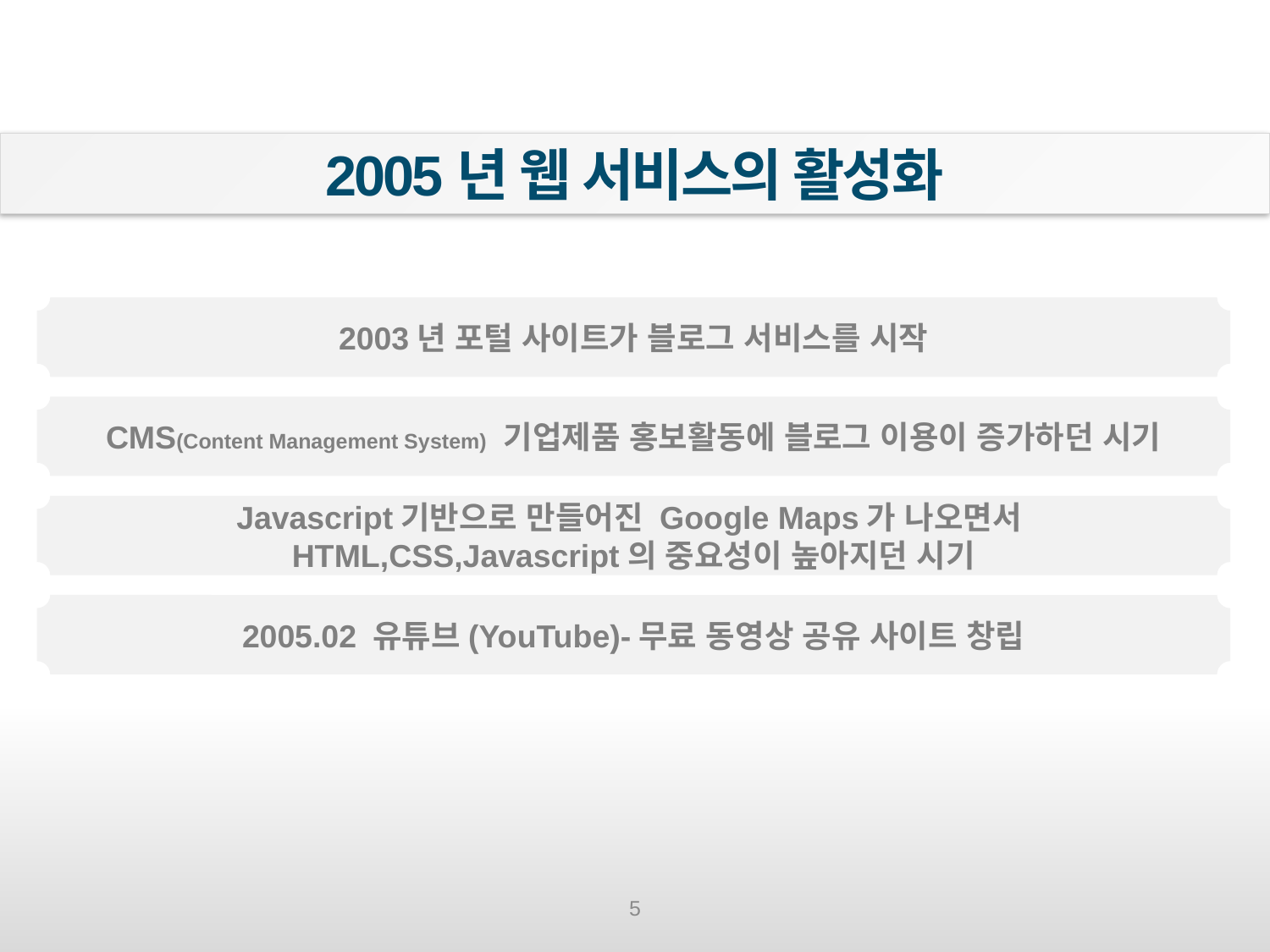

2005년 웹 서비스의 활성화
2003년 포털 사이트가 블로그 서비스를 시작
CMS(Content Management System) 기업제품 홍보활동에 블로그 이용이 증가하던 시기
Javascript기반으로 만들어진 Google Maps가 나오면서
HTML,CSS,Javascript의 중요성이 높아지던 시기
2005.02 유튜브(YouTube)-무료 동영상 공유 사이트 창립
5